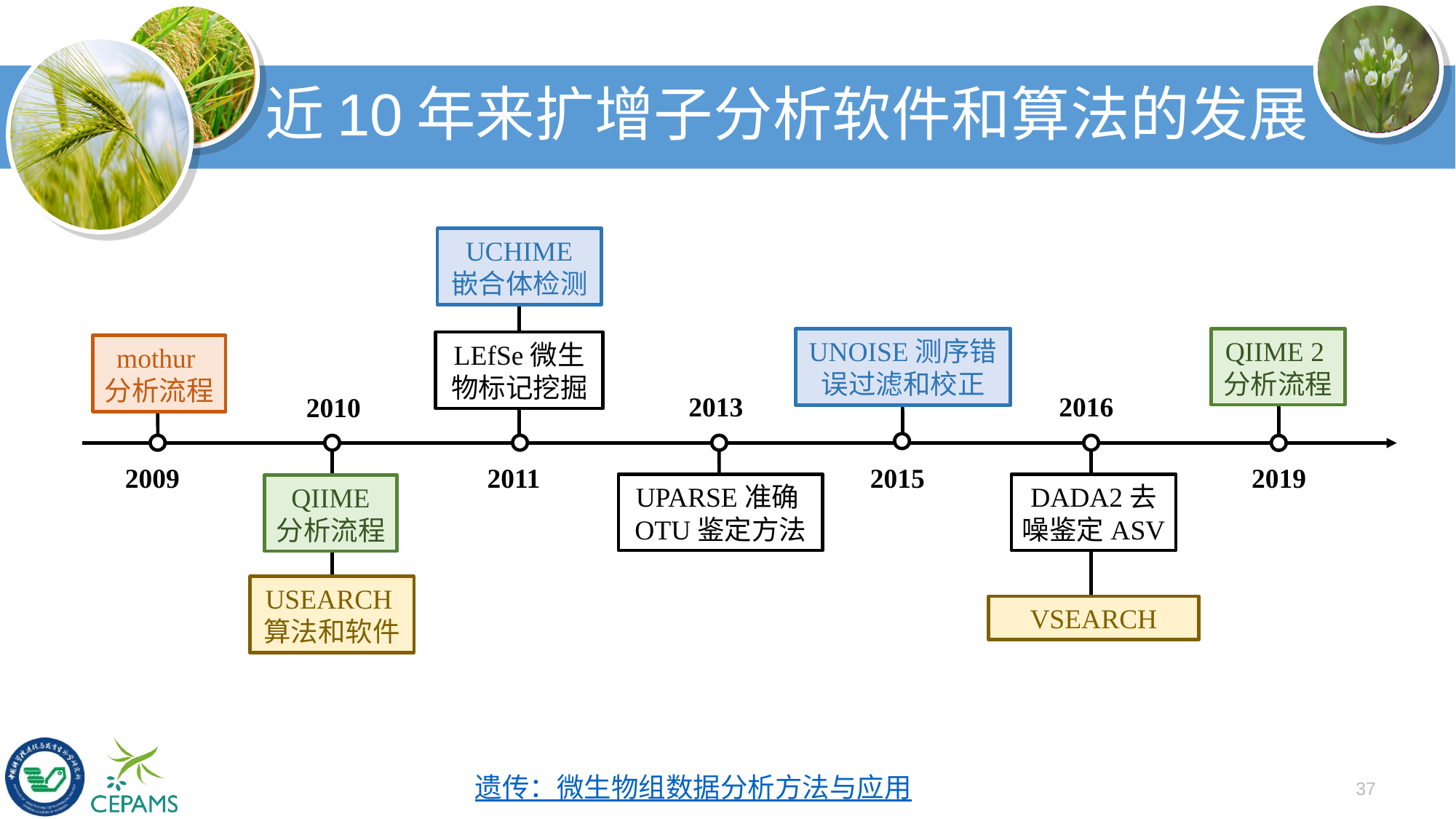

# 近10年来扩增子分析软件和算法的发展
UCHIME
嵌合体检测
QIIME 2分析流程
UNOISE测序错误过滤和校正
LEfSe微生物标记挖掘
mothur分析流程
2013
2016
2010

2011
2009
2019
2015
UPARSE准确OTU鉴定方法
DADA2去噪鉴定ASV
QIIME
分析流程
USEARCH算法和软件
VSEARCH
遗传：微生物组数据分析方法与应用
37